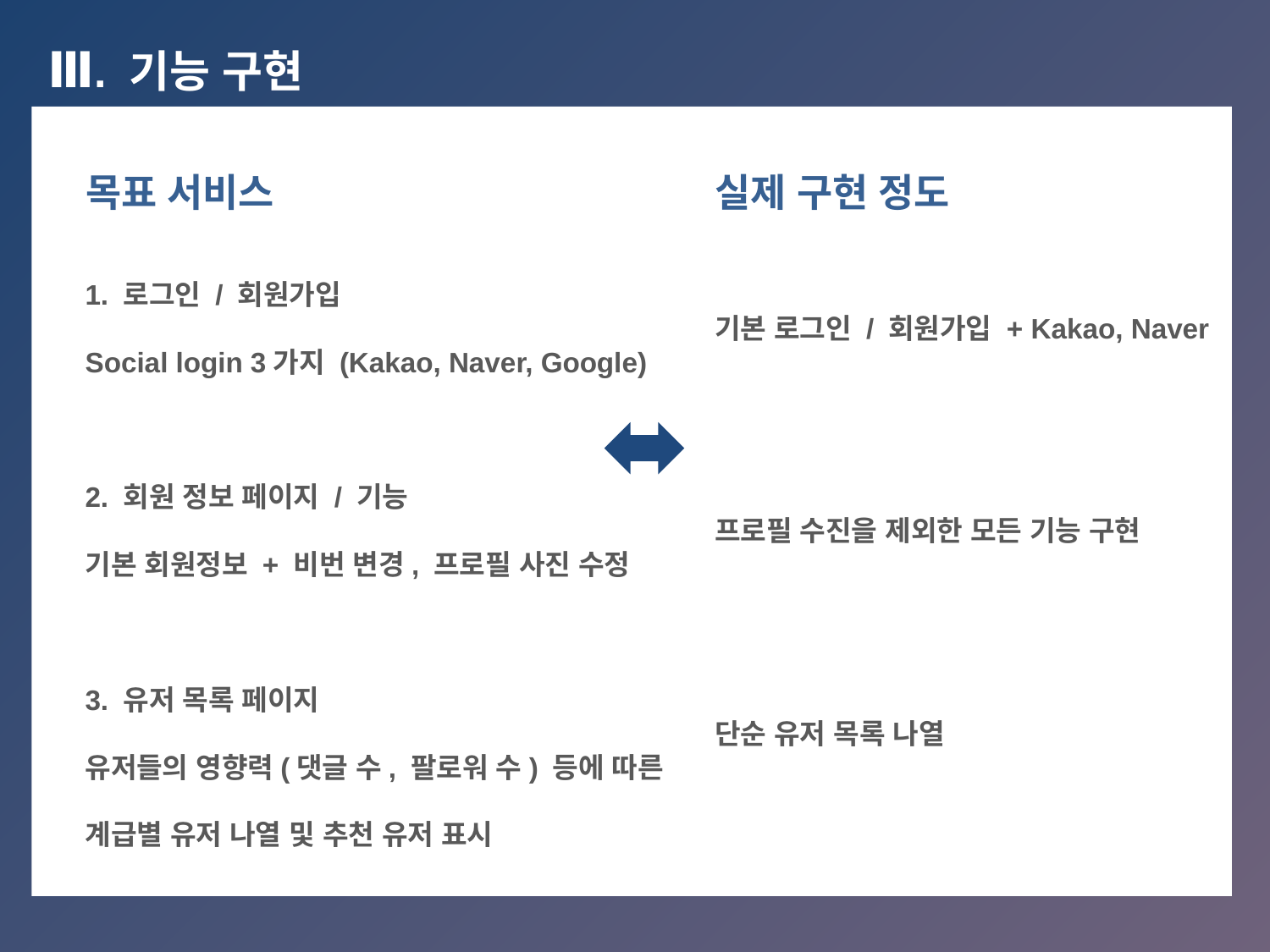

Ⅲ. 기능 구현

목표 서비스
1. 로그인 / 회원가입
Social login 3가지 (Kakao, Naver, Google)

2. 회원 정보 페이지 / 기능
기본 회원정보 + 비번 변경, 프로필 사진 수정

3. 유저 목록 페이지
유저들의 영향력(댓글 수, 팔로워 수) 등에 따른
계급별 유저 나열 및 추천 유저 표시
실제 구현 정도

기본 로그인 / 회원가입 + Kakao, Naver

프로필 수진을 제외한 모든 기능 구현

단순 유저 목록 나열